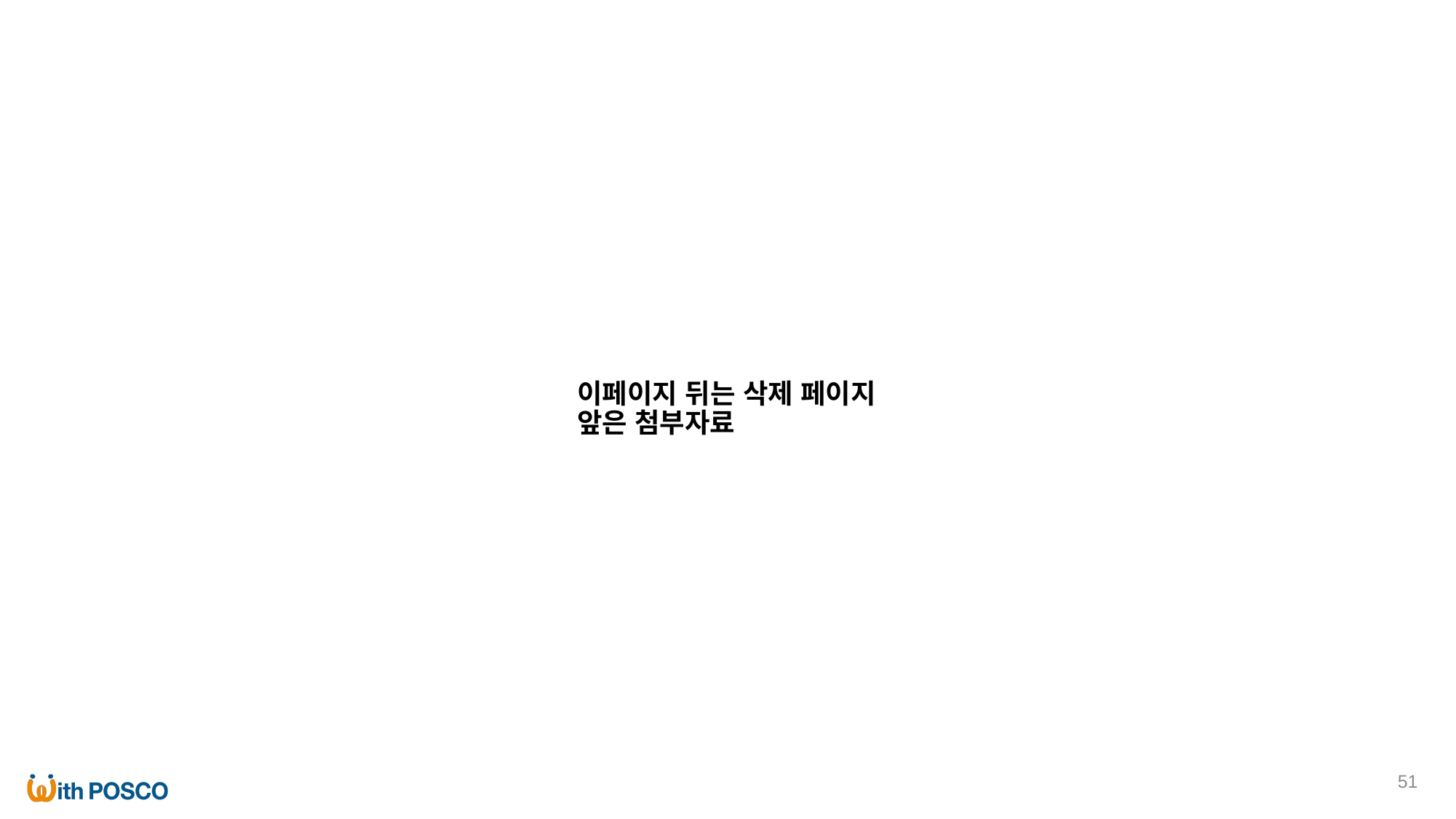

이페이지 뒤는 삭제 페이지
앞은 첨부자료
51